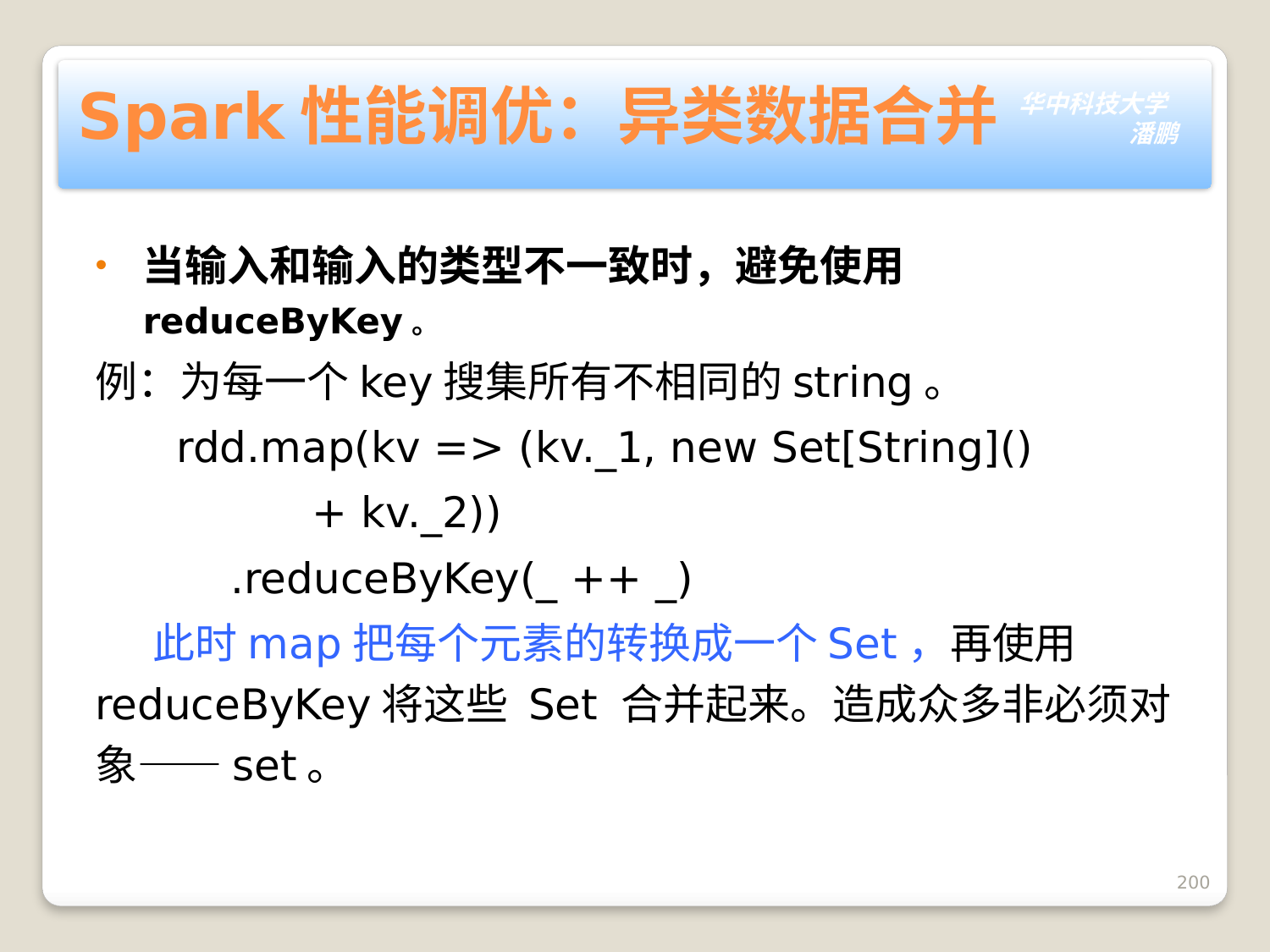

# Spark性能调优：异类数据合并
当输入和输入的类型不一致时，避免使用reduceByKey。
例：为每一个key搜集所有不相同的string。
      rdd.map(kv => (kv._1, new Set[String]()
                + kv._2))
          .reduceByKey(_ ++ _)
     此时map把每个元素的转换成一个Set，再使用reduceByKey将这些 Set 合并起来。造成众多非必须对象——set。
200